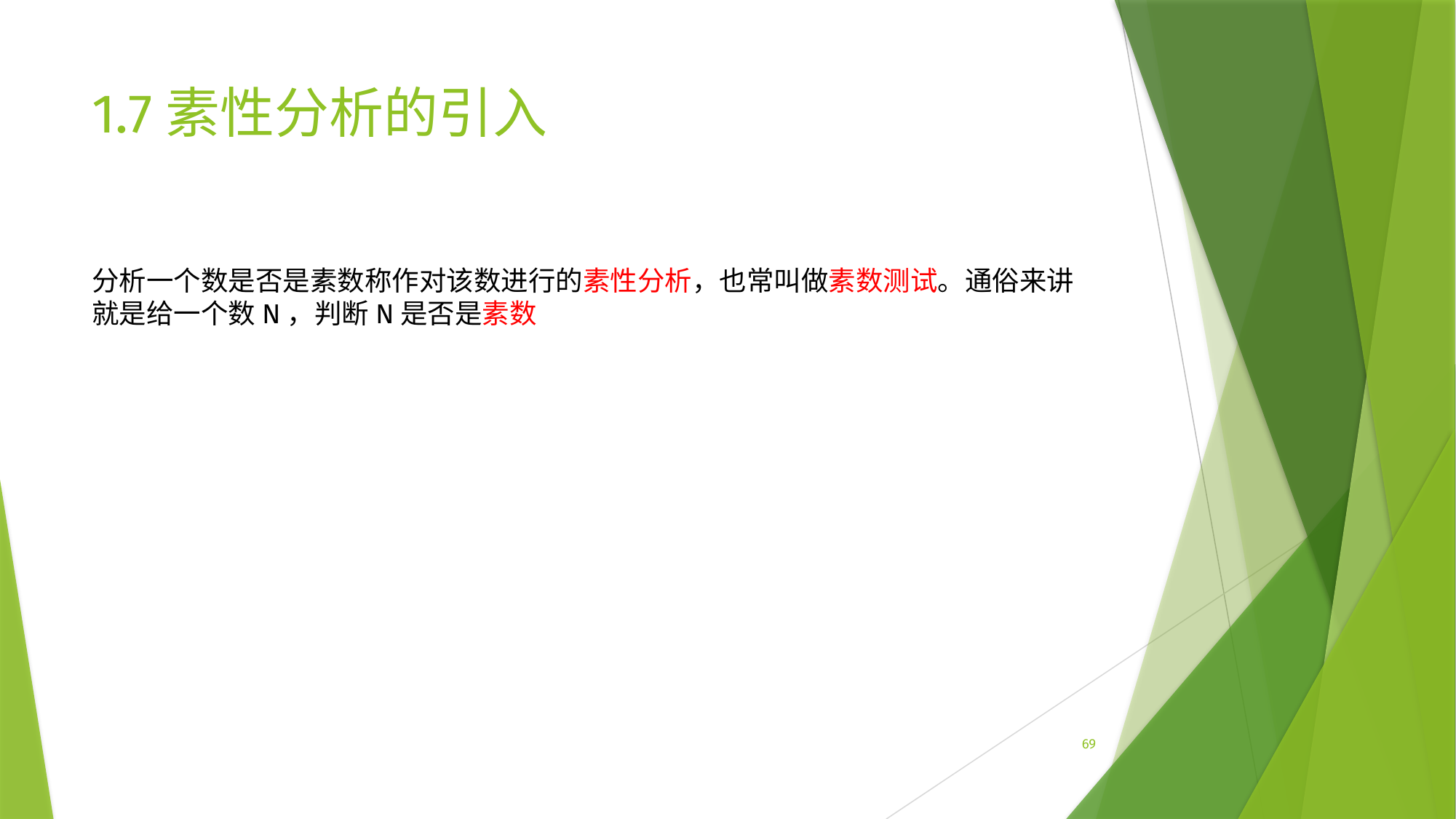

# 1.7素性分析的引入
分析一个数是否是素数称作对该数进行的素性分析，也常叫做素数测试。通俗来讲就是给一个数N，判断N是否是素数

69